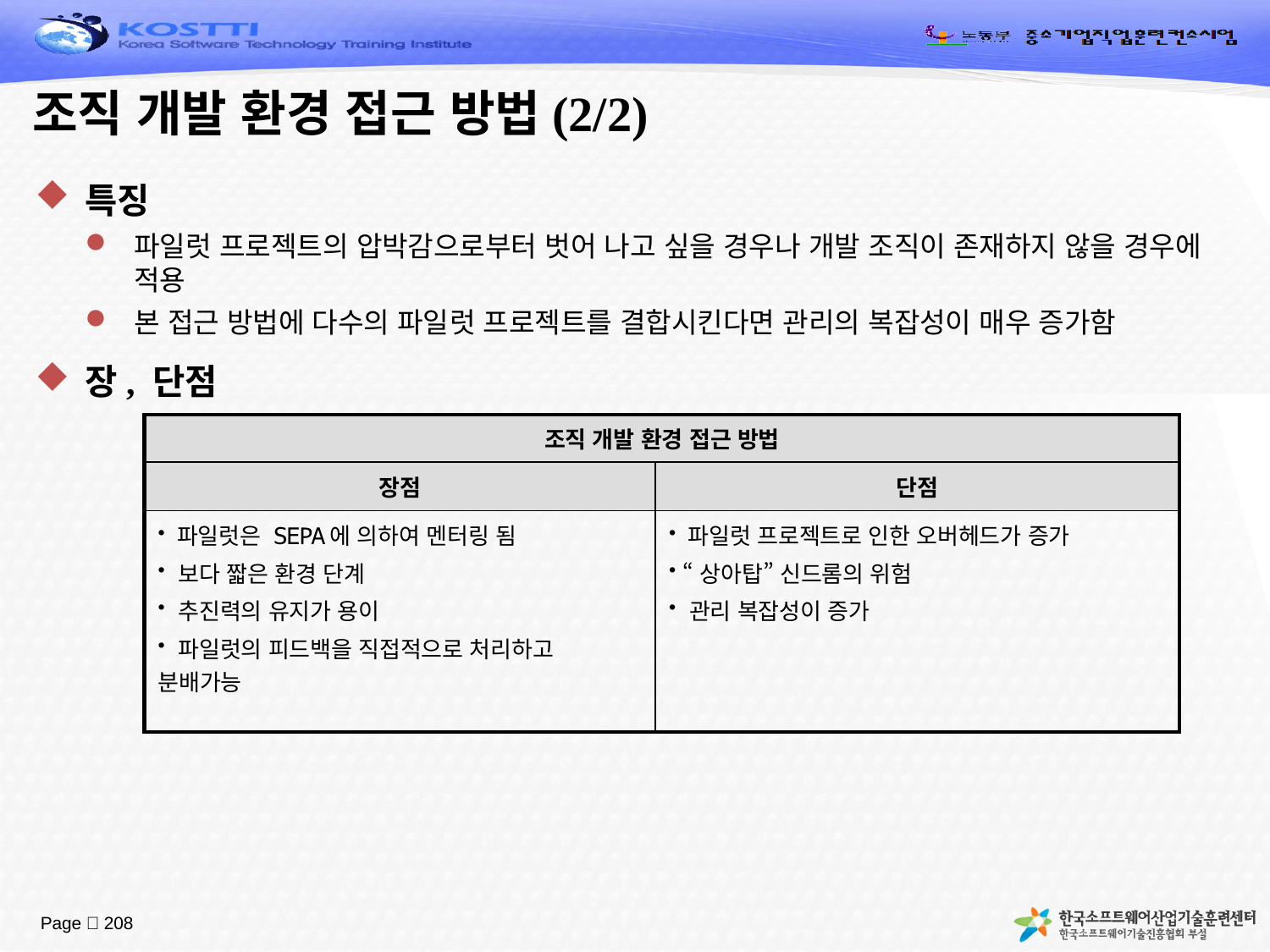

# 조직 개발 환경 접근 방법(2/2)
특징
파일럿 프로젝트의 압박감으로부터 벗어 나고 싶을 경우나 개발 조직이 존재하지 않을 경우에 적용
본 접근 방법에 다수의 파일럿 프로젝트를 결합시킨다면 관리의 복잡성이 매우 증가함
장, 단점
| 조직 개발 환경 접근 방법 |  |
| --- | --- |
| 장점 | 단점 |
| 파일럿은 SEPA에 의하여 멘터링 됨 보다 짧은 환경 단계 추진력의 유지가 용이 파일럿의 피드백을 직접적으로 처리하고 분배가능 | 파일럿 프로젝트로 인한 오버헤드가 증가 “상아탑” 신드롬의 위험 관리 복잡성이 증가 |